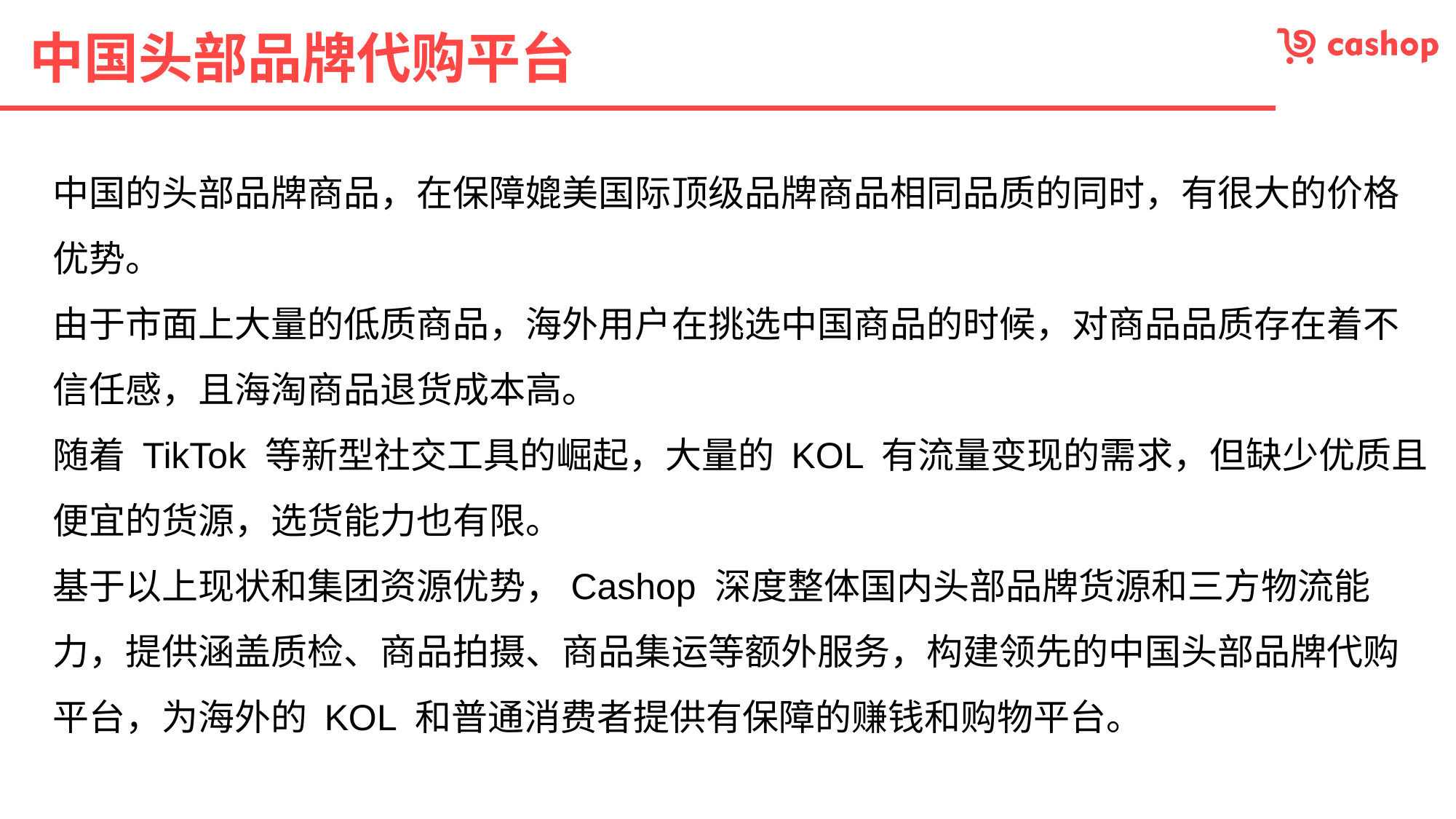

# 中国头部品牌代购平台
中国的头部品牌商品，在保障媲美国际顶级品牌商品相同品质的同时，有很大的价格优势。
由于市面上大量的低质商品，海外用户在挑选中国商品的时候，对商品品质存在着不信任感，且海淘商品退货成本高。
随着 TikTok 等新型社交工具的崛起，大量的 KOL 有流量变现的需求，但缺少优质且便宜的货源，选货能力也有限。
基于以上现状和集团资源优势，Cashop 深度整体国内头部品牌货源和三方物流能力，提供涵盖质检、商品拍摄、商品集运等额外服务，构建领先的中国头部品牌代购平台，为海外的 KOL 和普通消费者提供有保障的赚钱和购物平台。